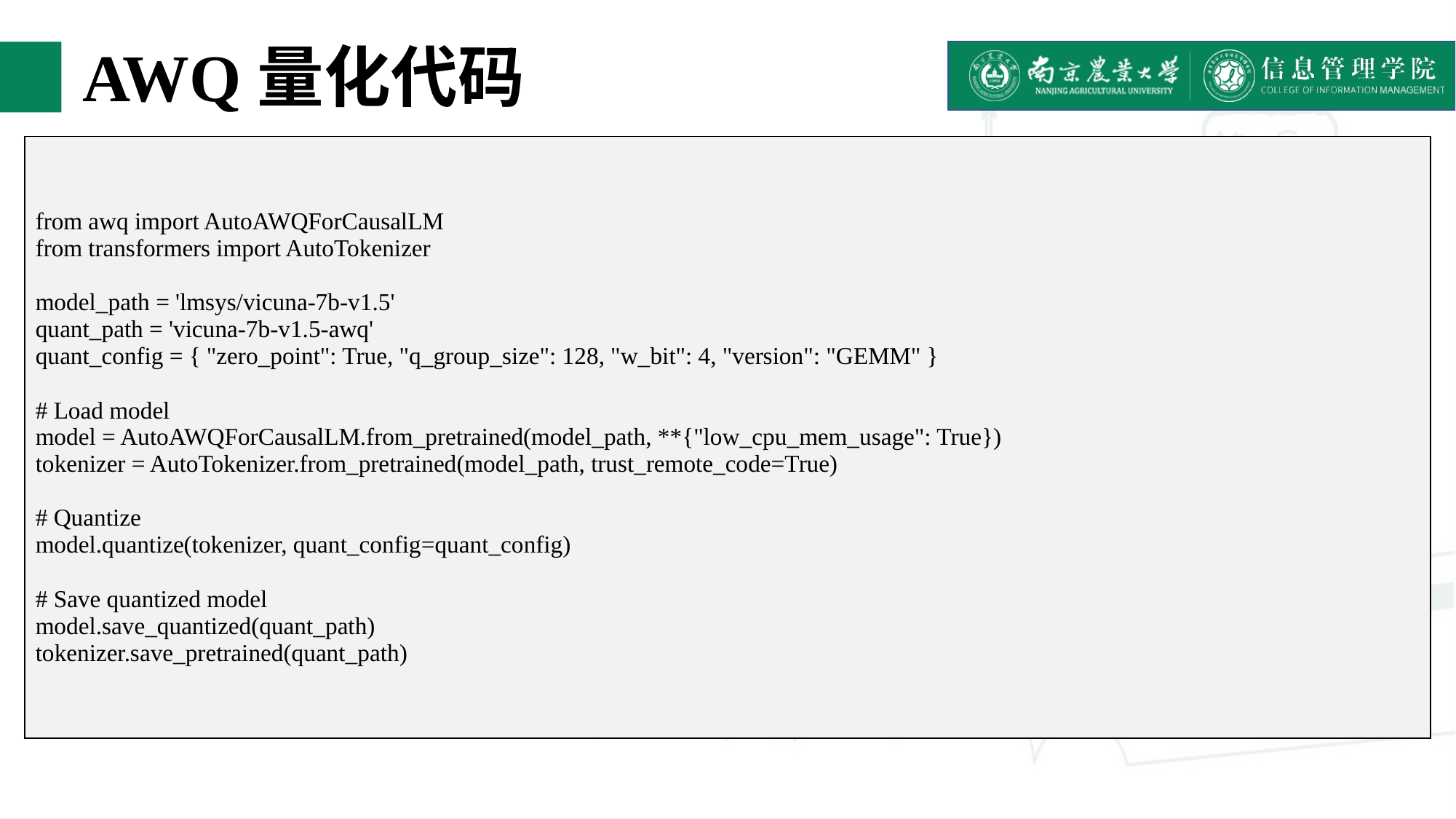

# AWQ量化代码
| from awq import AutoAWQForCausalLM from transformers import AutoTokenizer model\_path = 'lmsys/vicuna-7b-v1.5' quant\_path = 'vicuna-7b-v1.5-awq' quant\_config = { "zero\_point": True, "q\_group\_size": 128, "w\_bit": 4, "version": "GEMM" } # Load model model = AutoAWQForCausalLM.from\_pretrained(model\_path, \*\*{"low\_cpu\_mem\_usage": True}) tokenizer = AutoTokenizer.from\_pretrained(model\_path, trust\_remote\_code=True) # Quantize model.quantize(tokenizer, quant\_config=quant\_config) # Save quantized model model.save\_quantized(quant\_path) tokenizer.save\_pretrained(quant\_path) |
| --- |